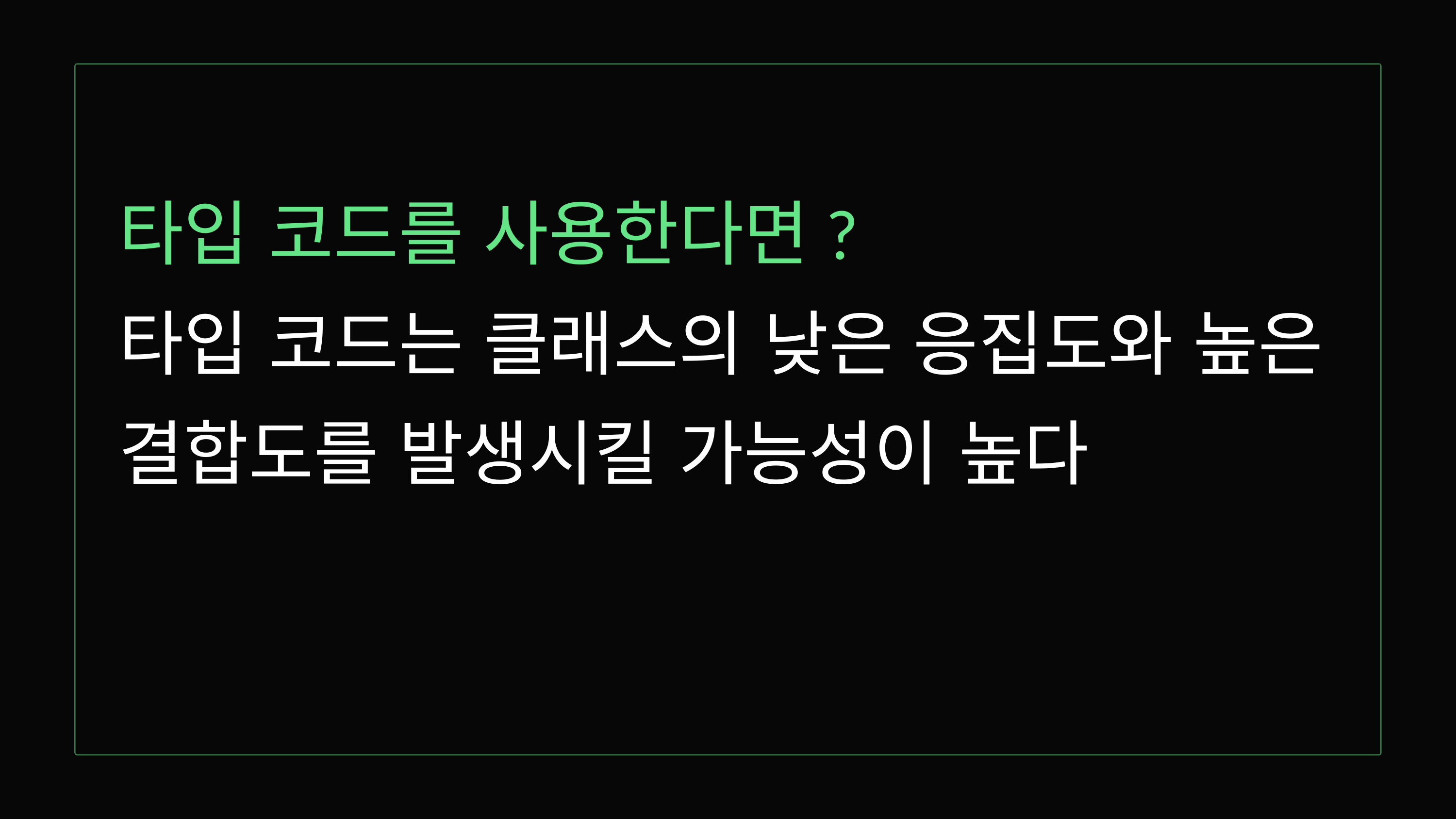

타입 코드를 사용한다면?
타입 코드는 클래스의 낮은 응집도와 높은 결합도를 발생시킬 가능성이 높다